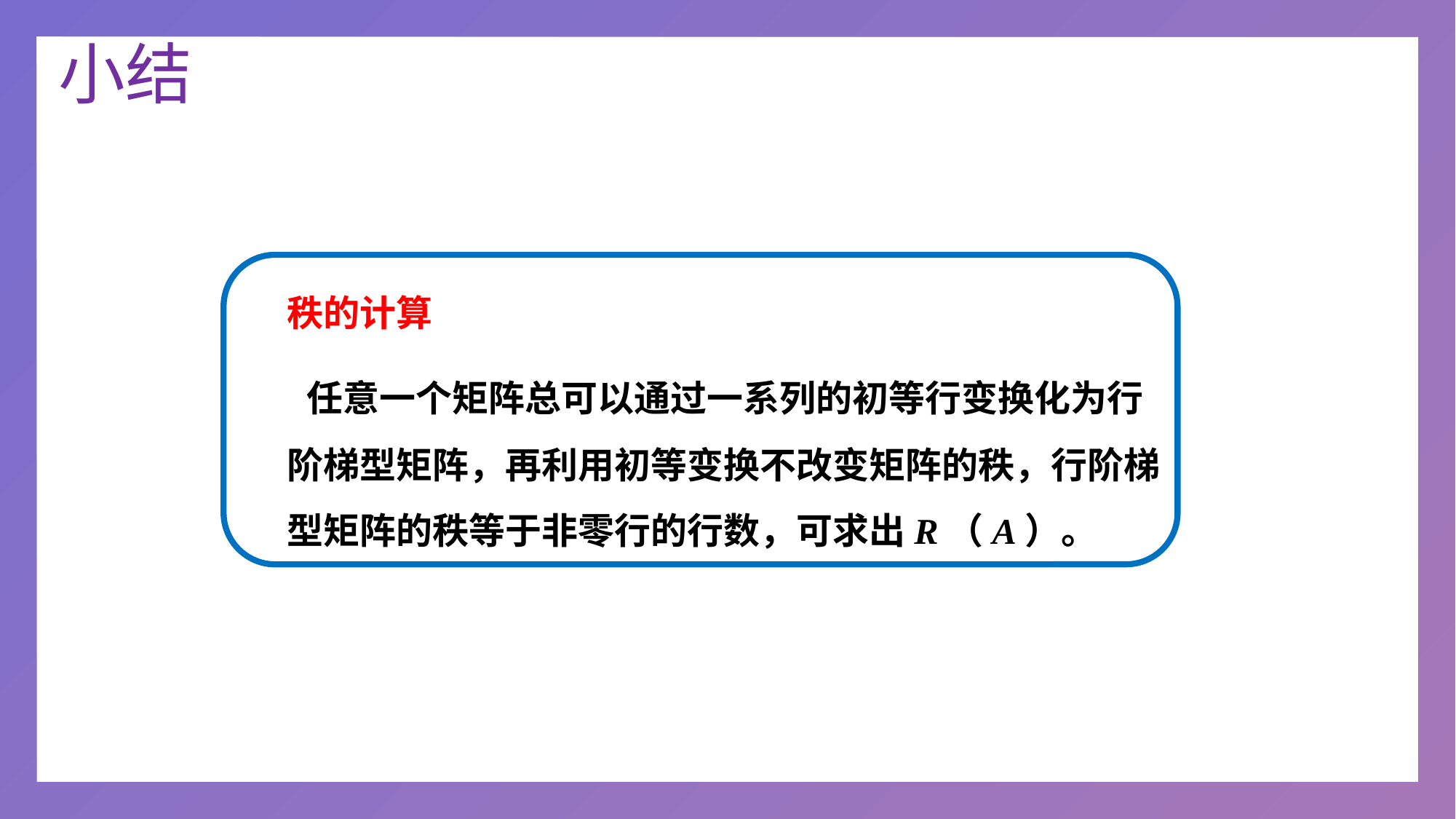

小结

秩的计算

 任意一个矩阵总可以通过一系列的初等行变换化为行阶梯型矩阵，再利用初等变换不改变矩阵的秩，行阶梯型矩阵的秩等于非零行的行数，可求出R（A）。